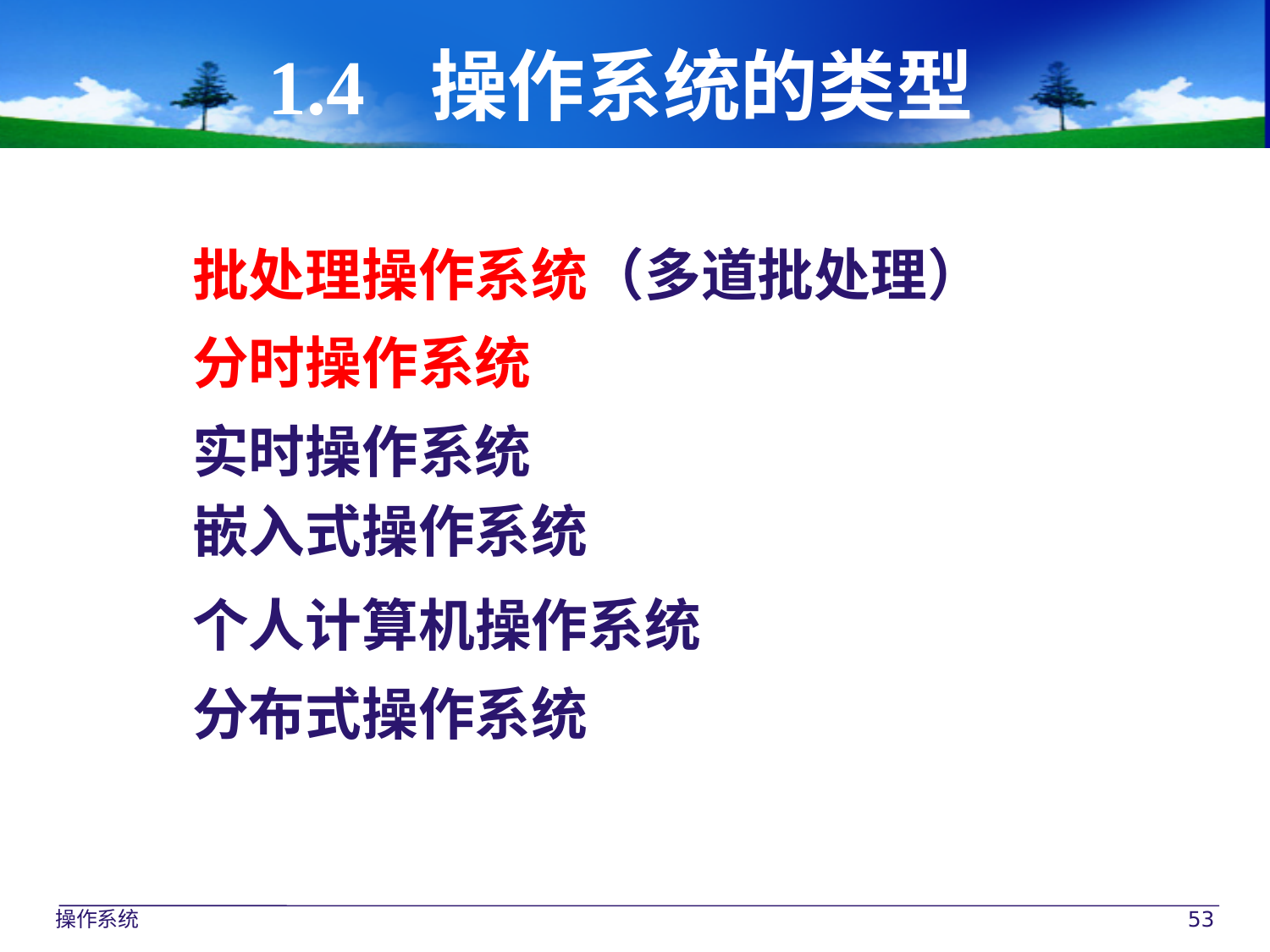

# 1.4 操作系统的类型
批处理操作系统（多道批处理）
分时操作系统
实时操作系统
嵌入式操作系统
个人计算机操作系统
分布式操作系统
操作系统
53